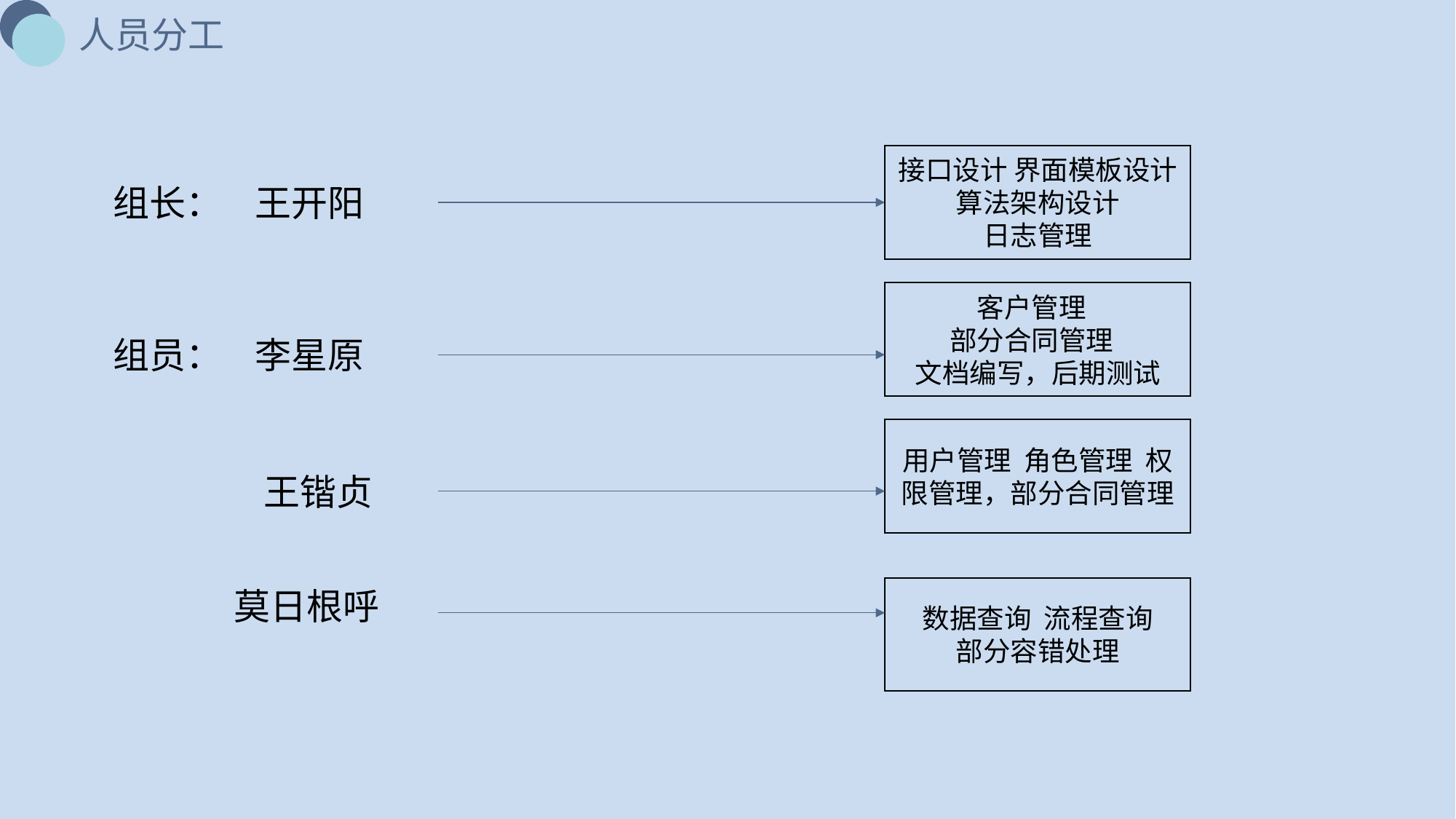

人员分工

接口设计 界面模板设计
 算法架构设计
日志管理
组长：    王开阳
客户管理
部分合同管理
文档编写，后期测试
组员：    李星原
用户管理  角色管理  权限管理，部分合同管理
	    王锴贞
       莫日根呼
数据查询  流程查询
部分容错处理